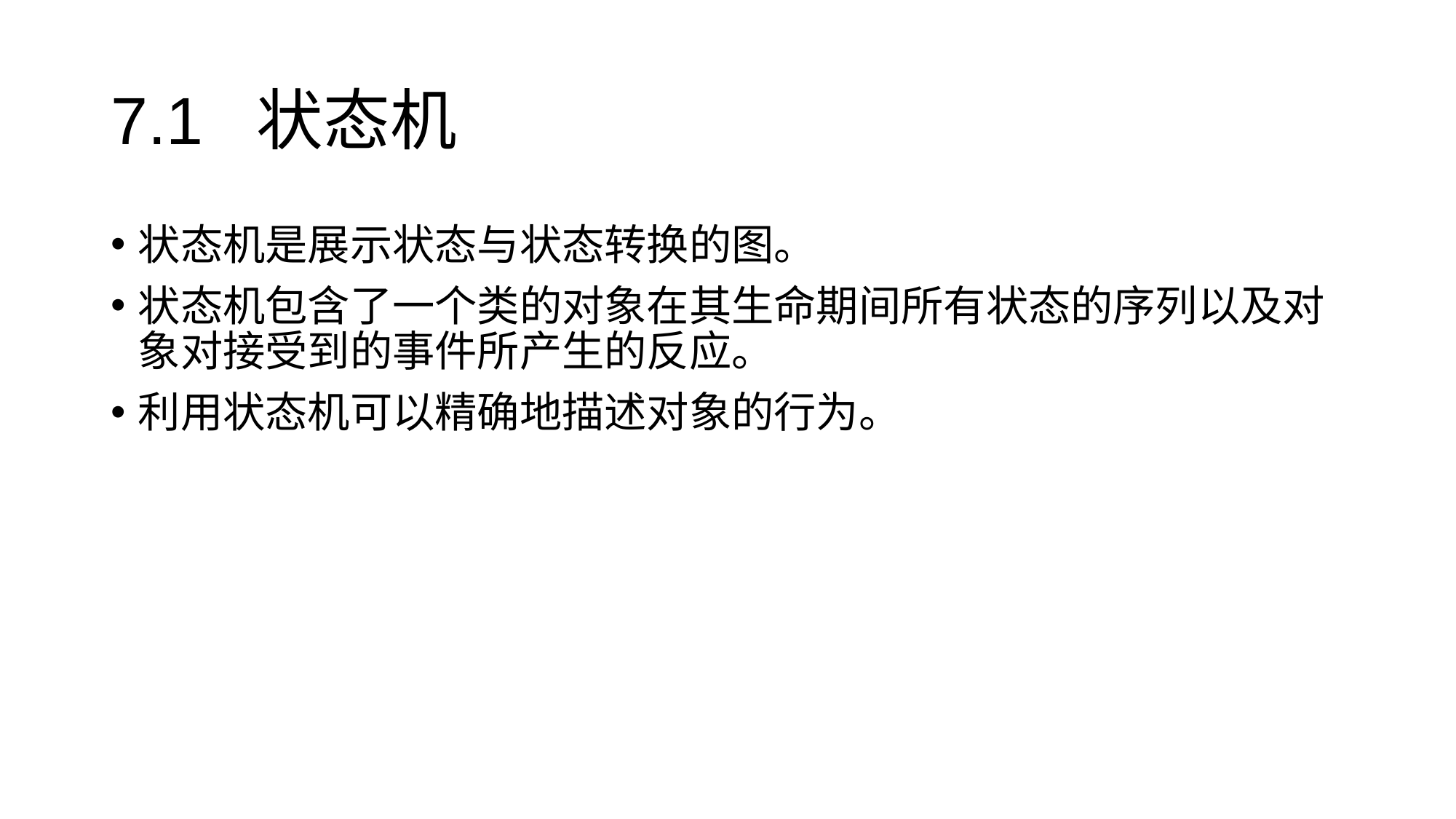

# 7.1  状态机
状态机是展示状态与状态转换的图。
状态机包含了一个类的对象在其生命期间所有状态的序列以及对象对接受到的事件所产生的反应。
利用状态机可以精确地描述对象的行为。